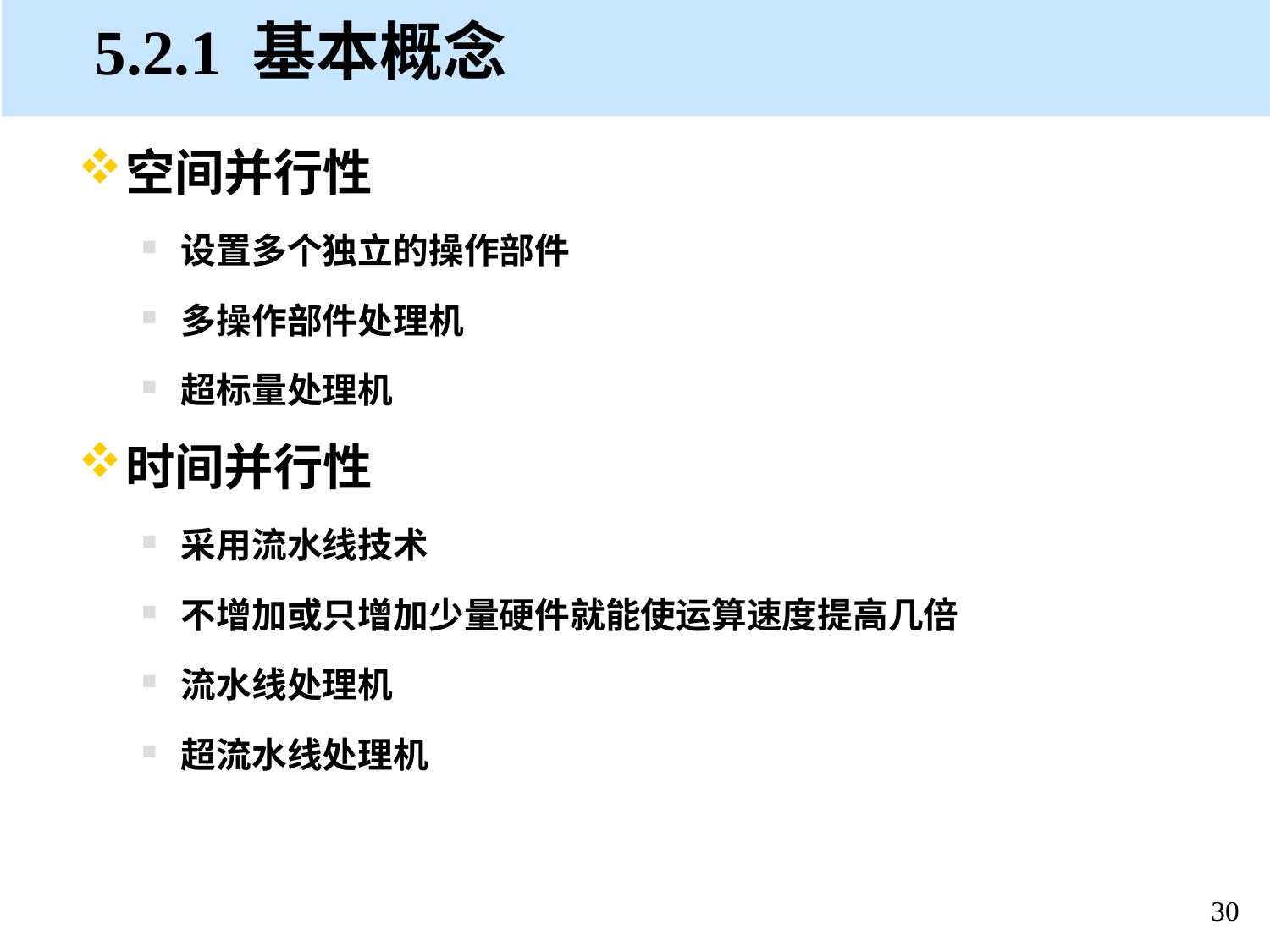

5.2.1 基本概念
空间并行性
设置多个独立的操作部件
多操作部件处理机
超标量处理机
时间并行性
采用流水线技术
不增加或只增加少量硬件就能使运算速度提高几倍
流水线处理机
超流水线处理机